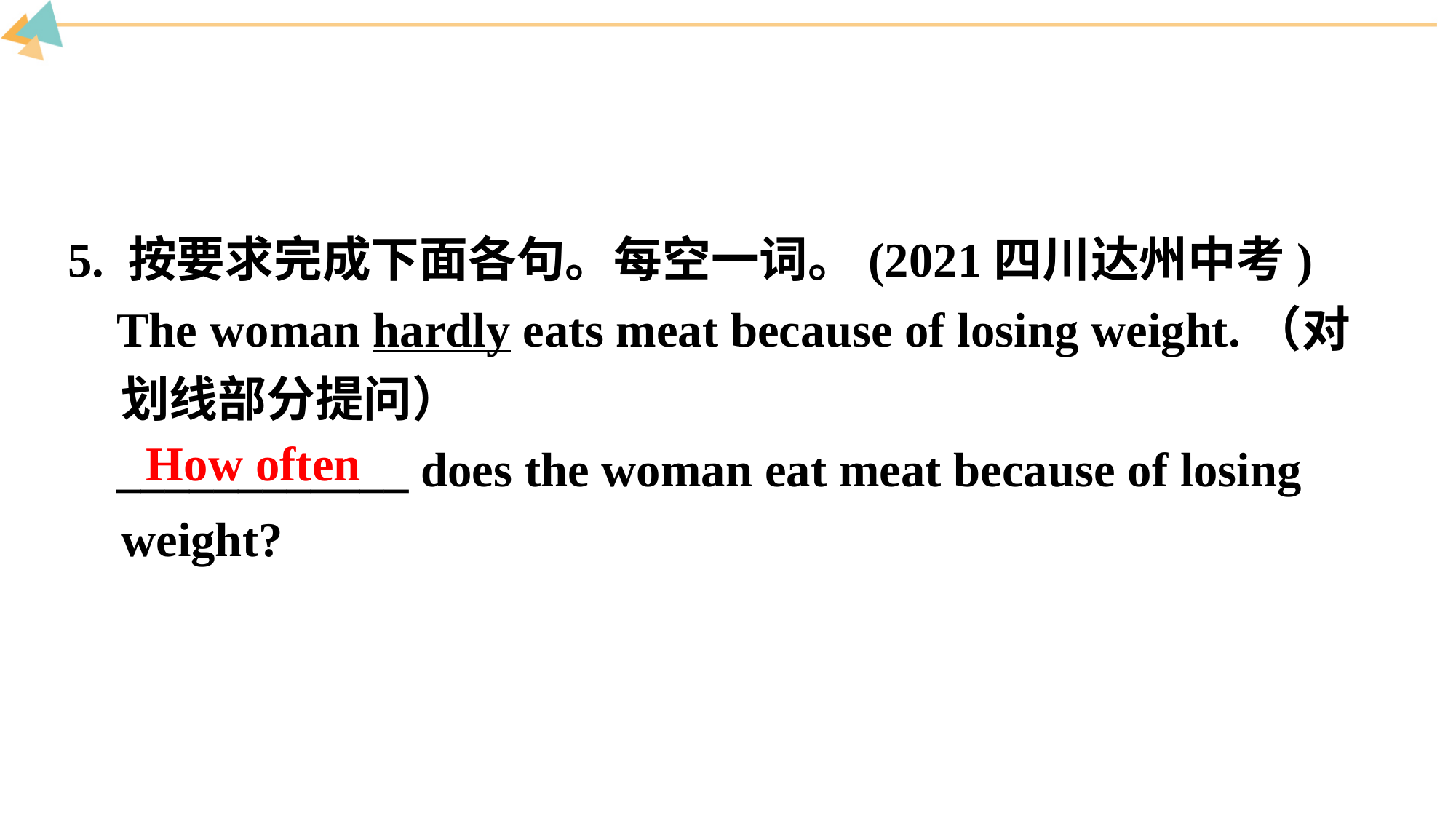

5. 按要求完成下面各句。每空一词。(2021四川达州中考)
    The woman hardly eats meat because of losing weight.（对划线部分提问）
    ____________ does the woman eat meat because of losing weight?
How often